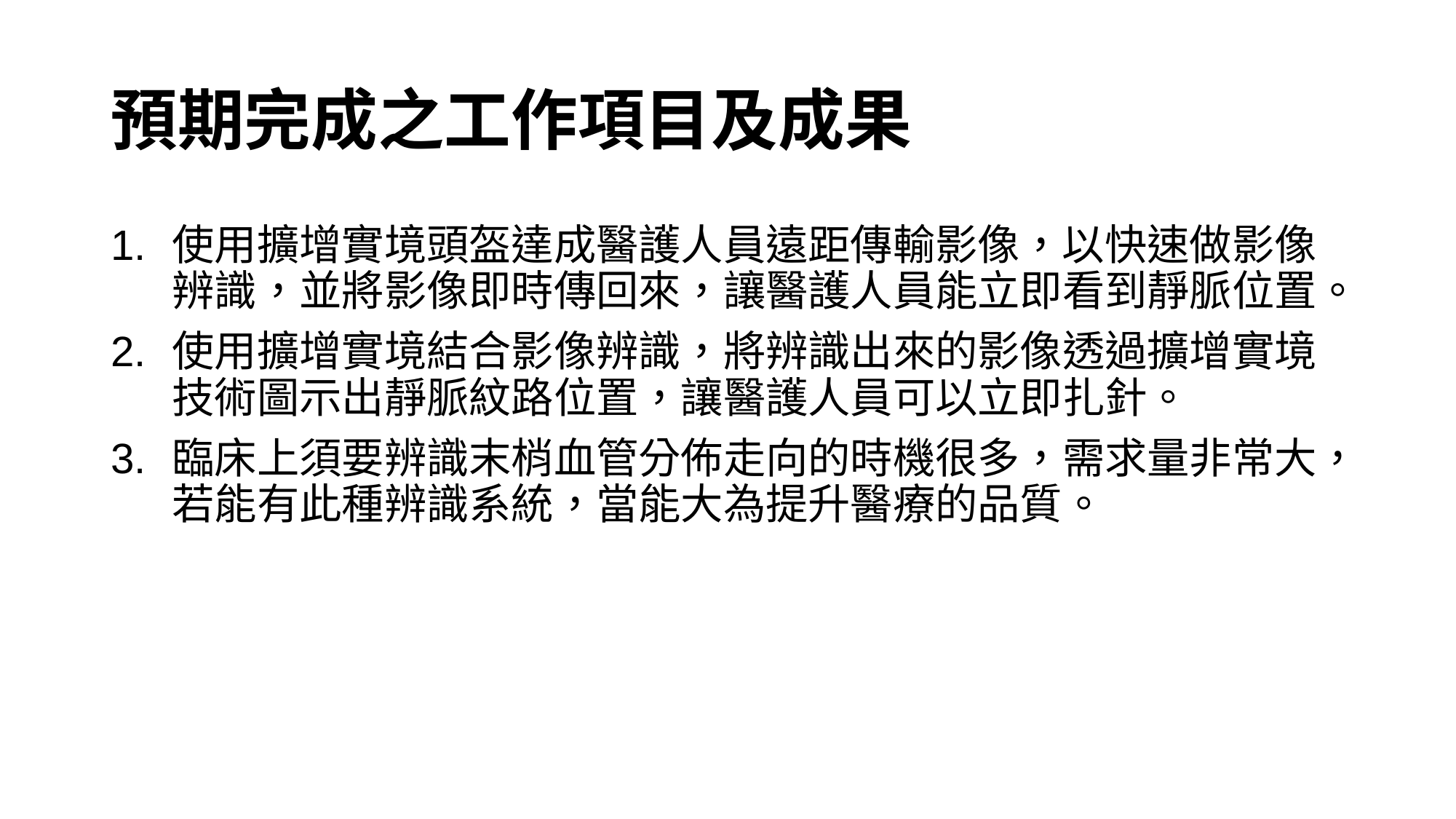

# 預期完成之工作項目及成果
使用擴增實境頭盔達成醫護人員遠距傳輸影像，以快速做影像辨識，並將影像即時傳回來，讓醫護人員能立即看到靜脈位置。
使用擴增實境結合影像辨識，將辨識出來的影像透過擴增實境技術圖示出靜脈紋路位置，讓醫護人員可以立即扎針。
臨床上須要辨識末梢血管分佈走向的時機很多，需求量非常大，若能有此種辨識系統，當能大為提升醫療的品質。